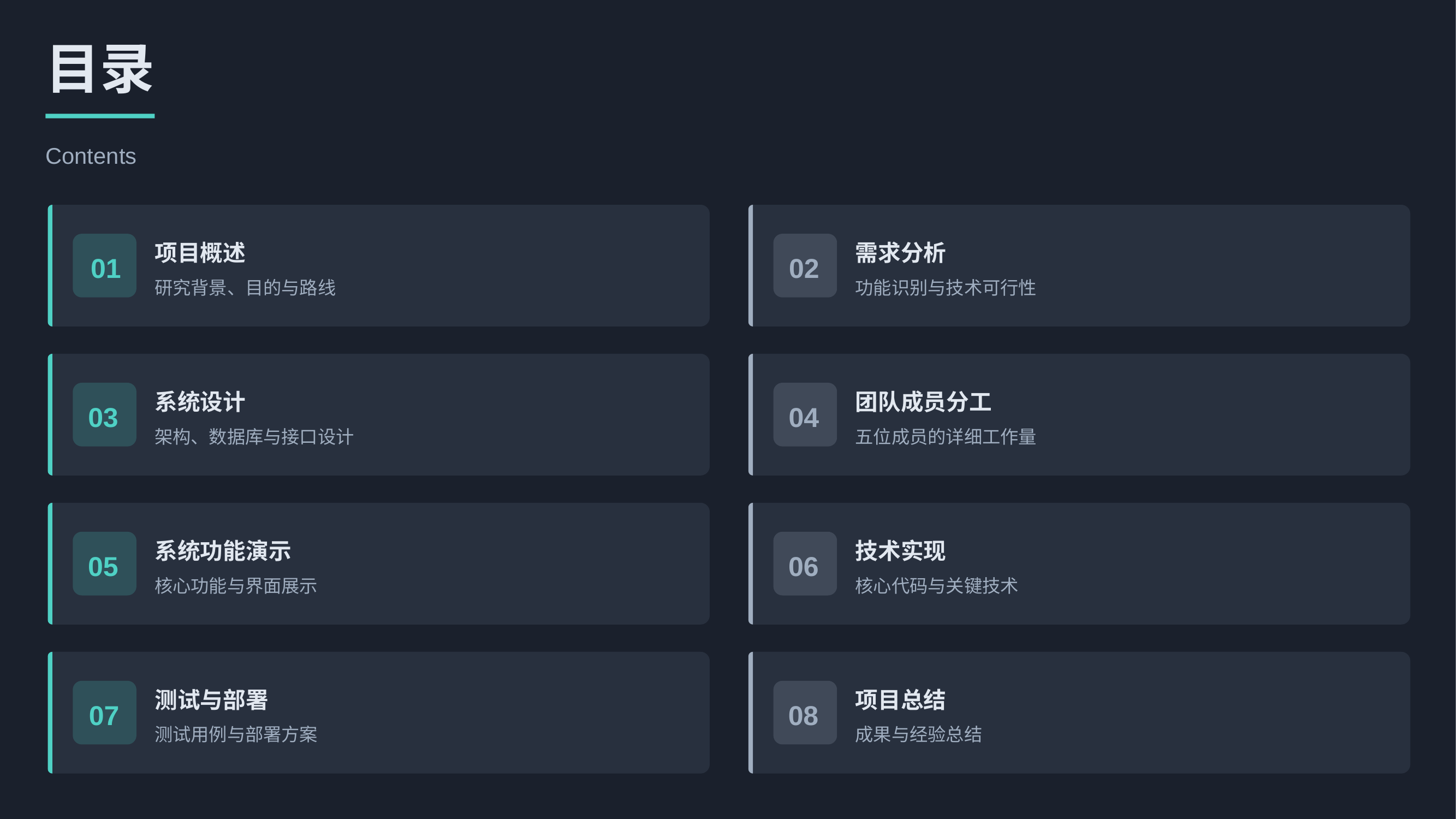

目录

Contents

项目概述

需求分析
01
02
研究背景、目的与路线
功能识别与技术可行性

系统设计

团队成员分工
03
04
架构、数据库与接口设计
五位成员的详细工作量

系统功能演示

技术实现
05
06
核心功能与界面展示
核心代码与关键技术

测试与部署

项目总结
07
08
测试用例与部署方案
成果与经验总结